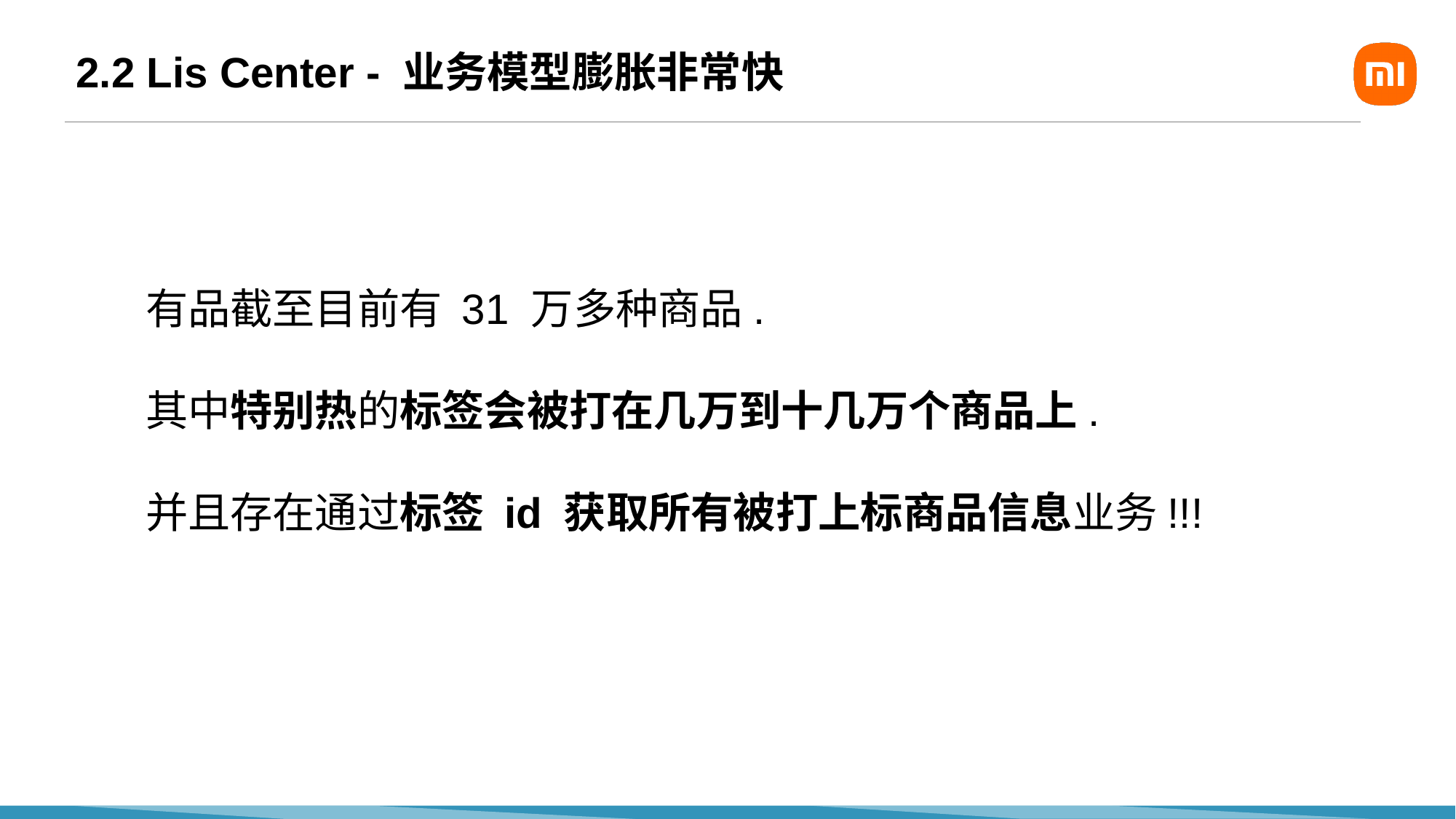

# 2.2 Lis Center - 业务模型膨胀非常快
有品截至目前有 31 万多种商品.

其中特别热的标签会被打在几万到十几万个商品上.

并且存在通过标签 id 获取所有被打上标商品信息业务!!!